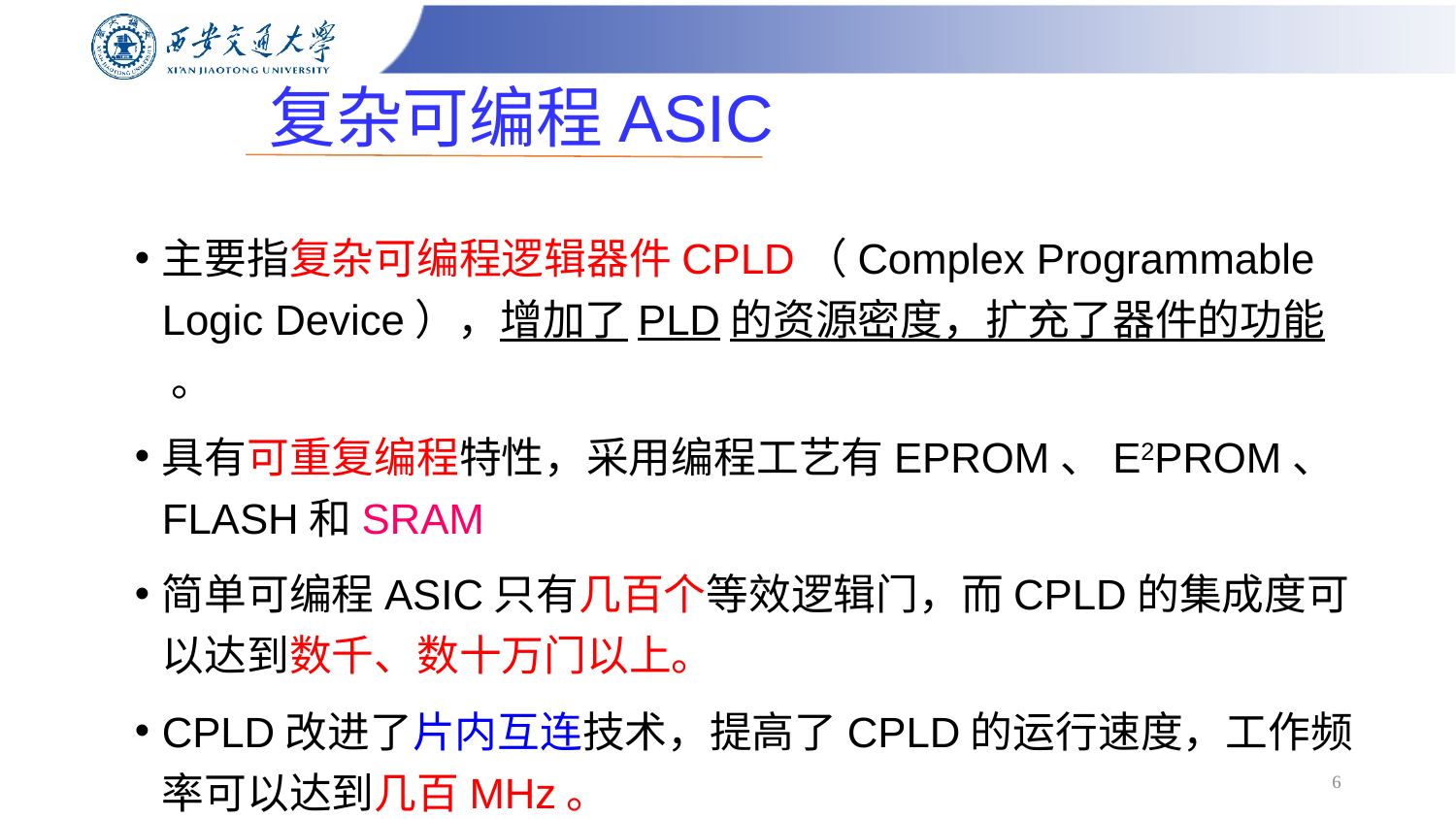

# 复杂可编程ASIC

主要指复杂可编程逻辑器件CPLD（Complex Programmable Logic Device），增加了PLD的资源密度，扩充了器件的功能 。
具有可重复编程特性，采用编程工艺有EPROM、E2PROM、FLASH和SRAM
简单可编程ASIC只有几百个等效逻辑门，而CPLD的集成度可以达到数千、数十万门以上。
CPLD改进了片内互连技术，提高了CPLD的运行速度，工作频率可以达到几百MHz。
6